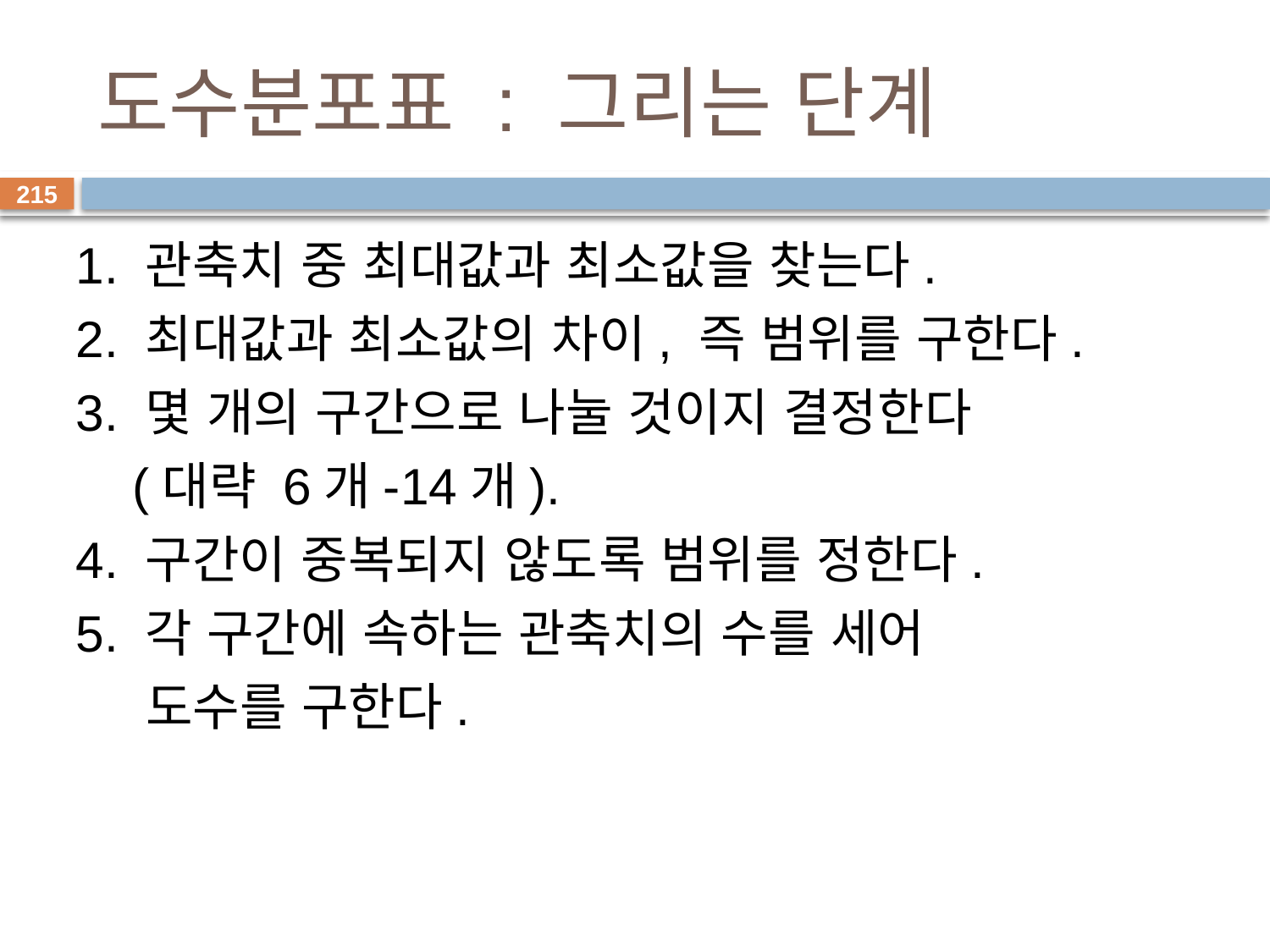

# 도수분포표 : 그리는 단계
215
1. 관축치 중 최대값과 최소값을 찾는다.
2. 최대값과 최소값의 차이, 즉 범위를 구한다.
3. 몇 개의 구간으로 나눌 것이지 결정한다
    (대략 6개-14개).
4. 구간이 중복되지 않도록 범위를 정한다.
5. 각 구간에 속하는 관축치의 수를 세어
    도수를 구한다.